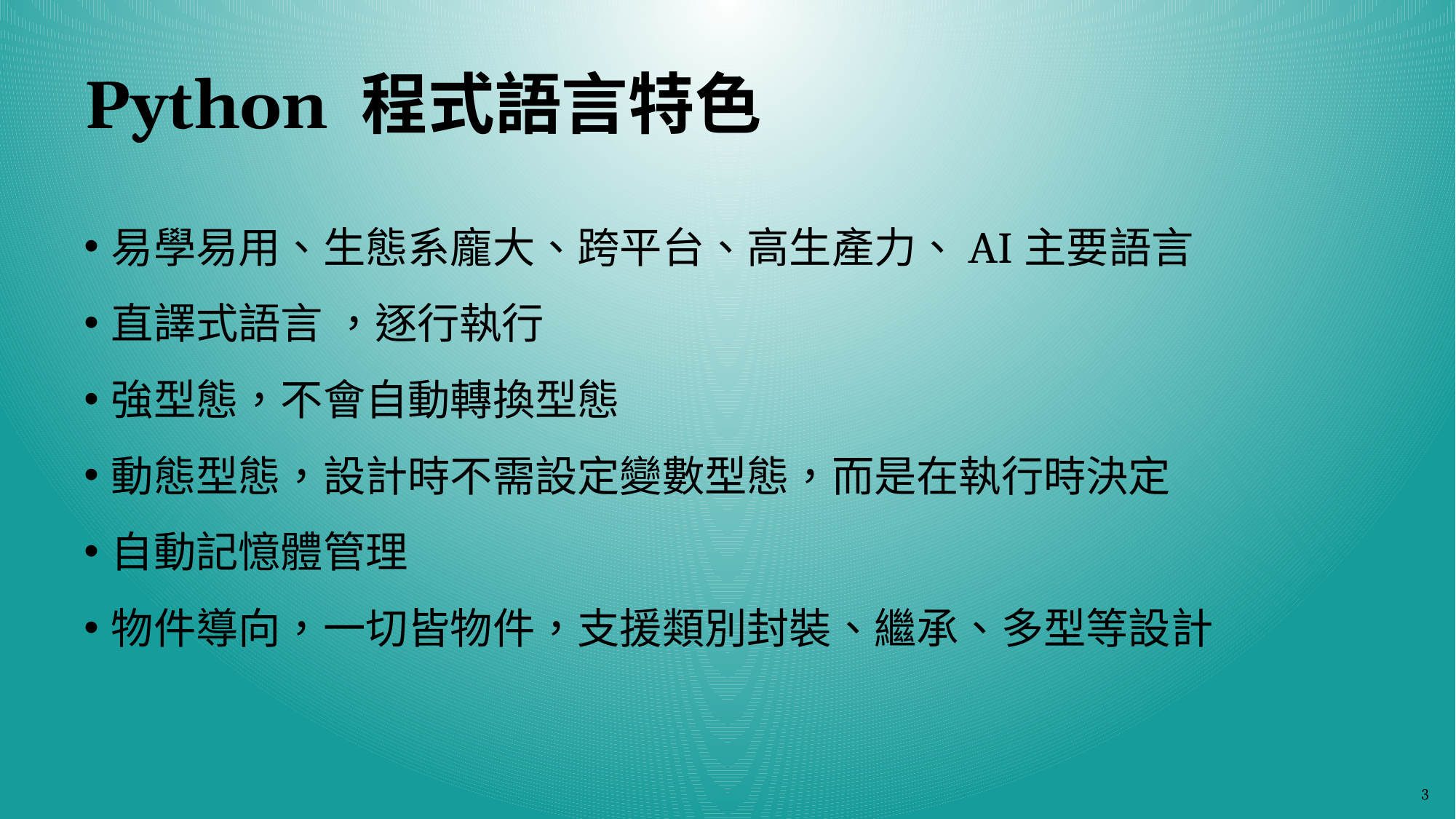

# Python 程式語言特色
易學易用、生態系龐大、跨平台、高生產力、AI主要語言
直譯式語言 ，逐行執行
強型態，不會自動轉換型態
動態型態，設計時不需設定變數型態，而是在執行時決定
自動記憶體管理
物件導向，一切皆物件，支援類別封裝、繼承、多型等設計

3